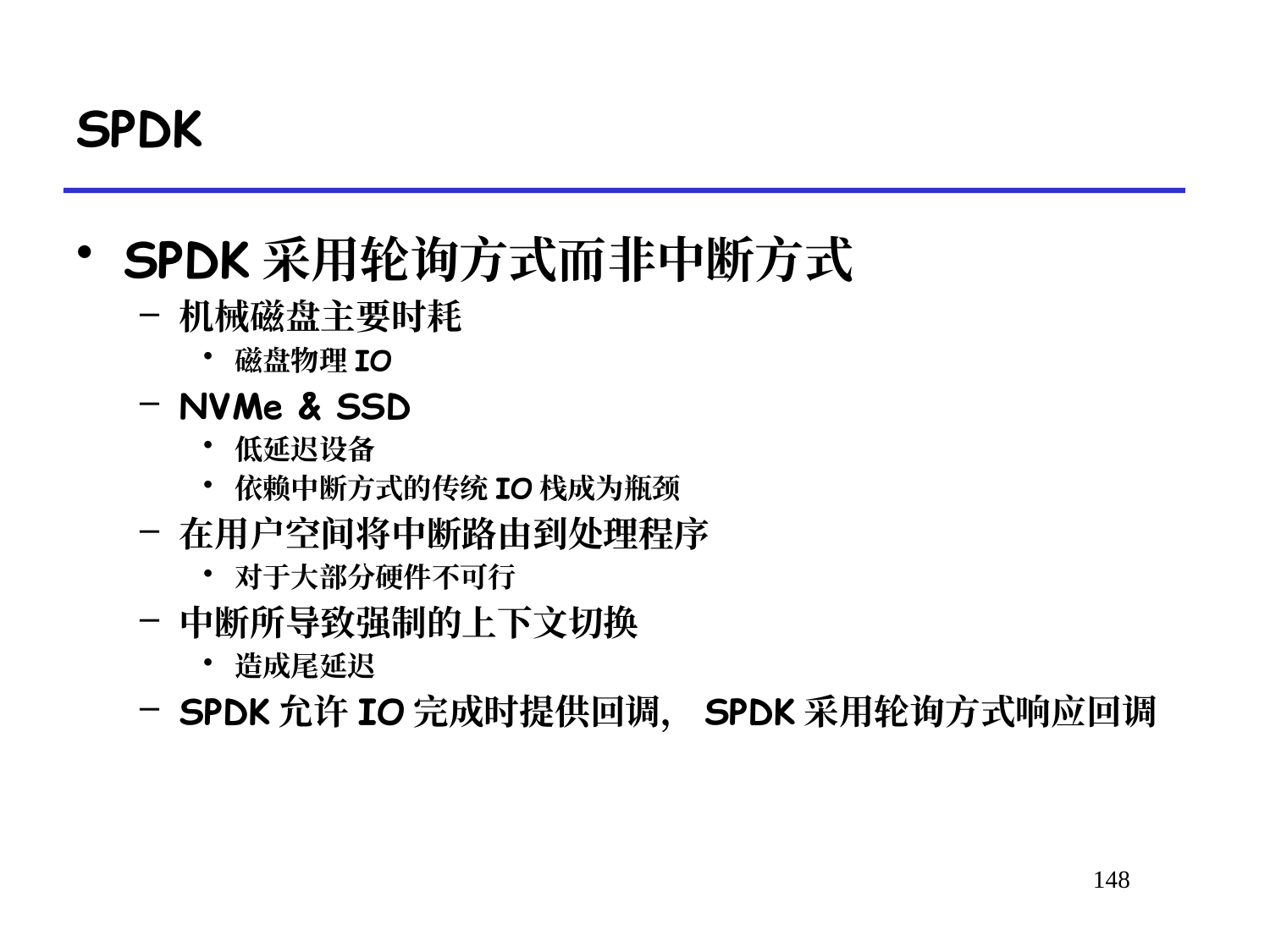

# SPDK
SPDK采用轮询方式而非中断方式
机械磁盘主要时耗
磁盘物理IO
NVMe & SSD
低延迟设备
依赖中断方式的传统IO栈成为瓶颈
在用户空间将中断路由到处理程序
对于大部分硬件不可行
中断所导致强制的上下文切换
造成尾延迟
SPDK允许IO完成时提供回调，SPDK采用轮询方式响应回调

148